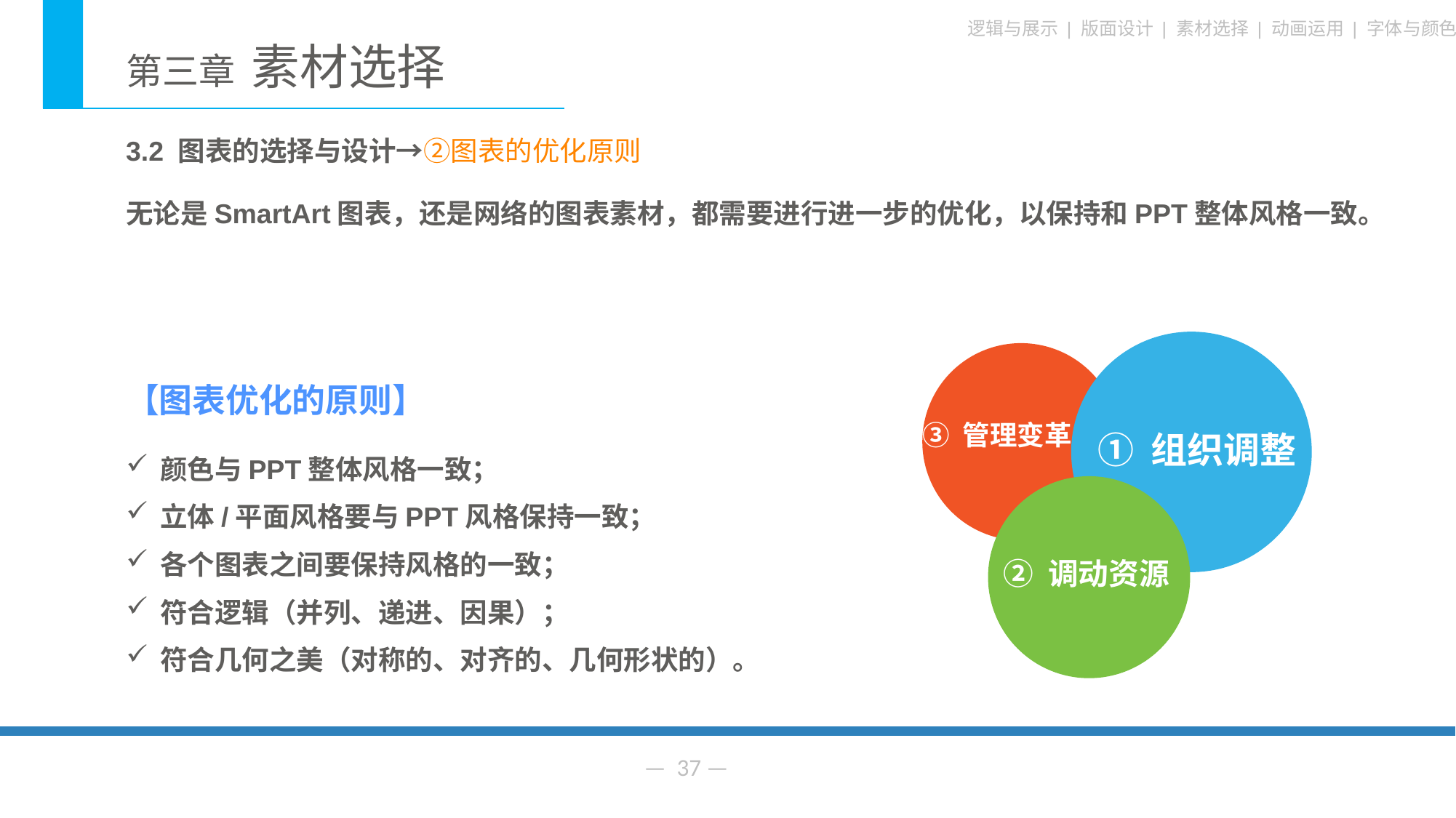

3.2 图表的选择与设计→②图表的优化原则
无论是SmartArt图表，还是网络的图表素材，都需要进行进一步的优化，以保持和PPT整体风格一致。

③ 管理变革
① 组织调整

② 调动资源
【图表优化的原则】
颜色与PPT整体风格一致；
立体/平面风格要与PPT风格保持一致；
各个图表之间要保持风格的一致；
符合逻辑（并列、递进、因果）；
符合几何之美（对称的、对齐的、几何形状的）。